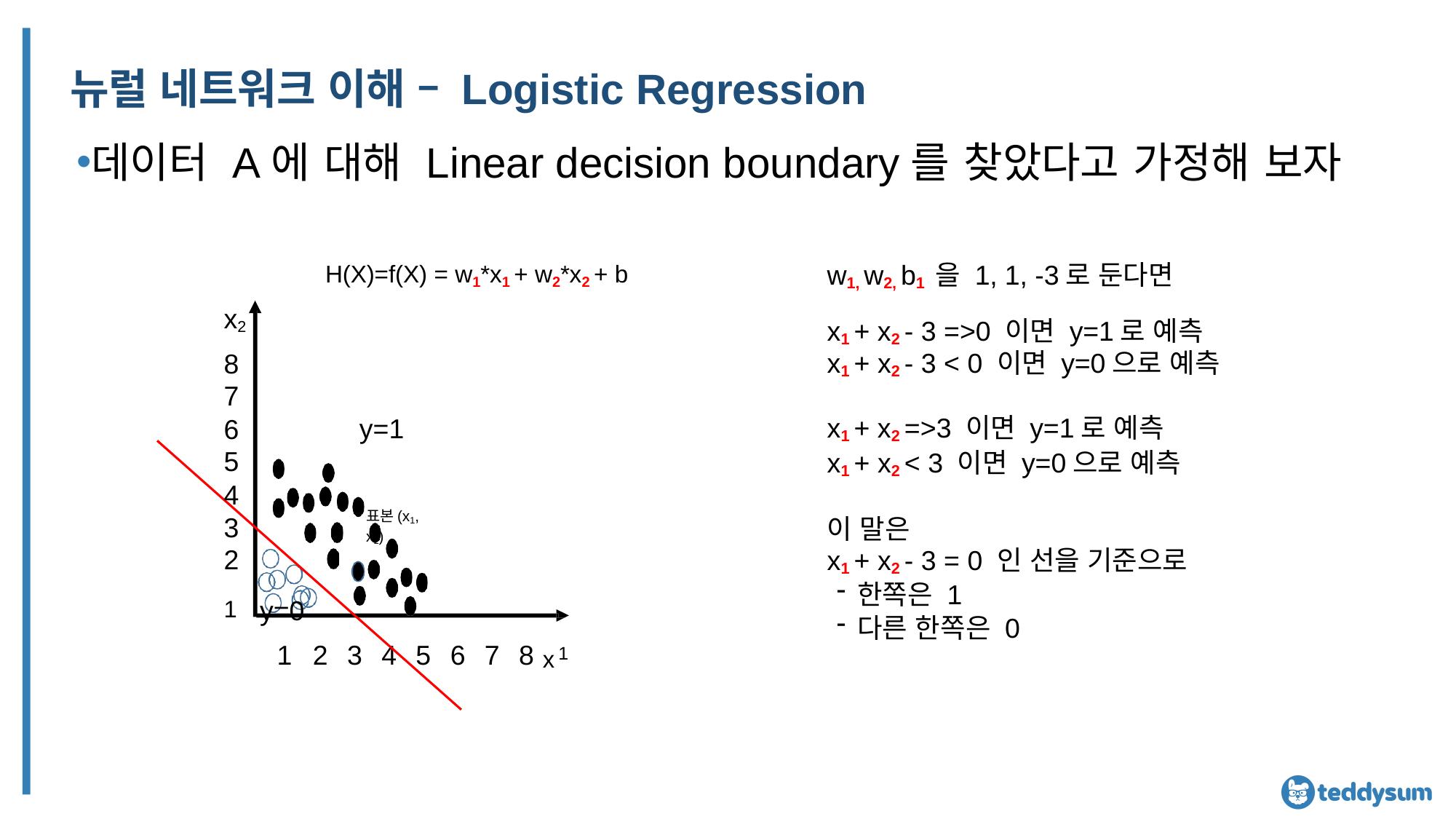

# 뉴럴 네트워크 이해 – Logistic Regression
데이터 A에 대해 Linear decision boundary를 찾았다고 가정해 보자
w1, w2, b1 을 1, 1, -3로 둔다면
x1 + x2 - 3 =>0 이면 y=1로 예측  x1 + x2 - 3 < 0 이면 y=0으로 예측
x1 + x2 =>3 이면 y=1로 예측  x1 + x2 < 3 이면 y=0으로 예측
이 말은
x1 + x2 - 3 = 0 인 선을 기준으로
한쪽은 1
다른 한쪽은 0
H(X)=f(X) = w1*x1 + w2*x2 + b
x2
8
7
6
5
4
3
2
1	y=0

y=1

표본(x1, x2)

1	2	3	4	5	6	7	8 x
1